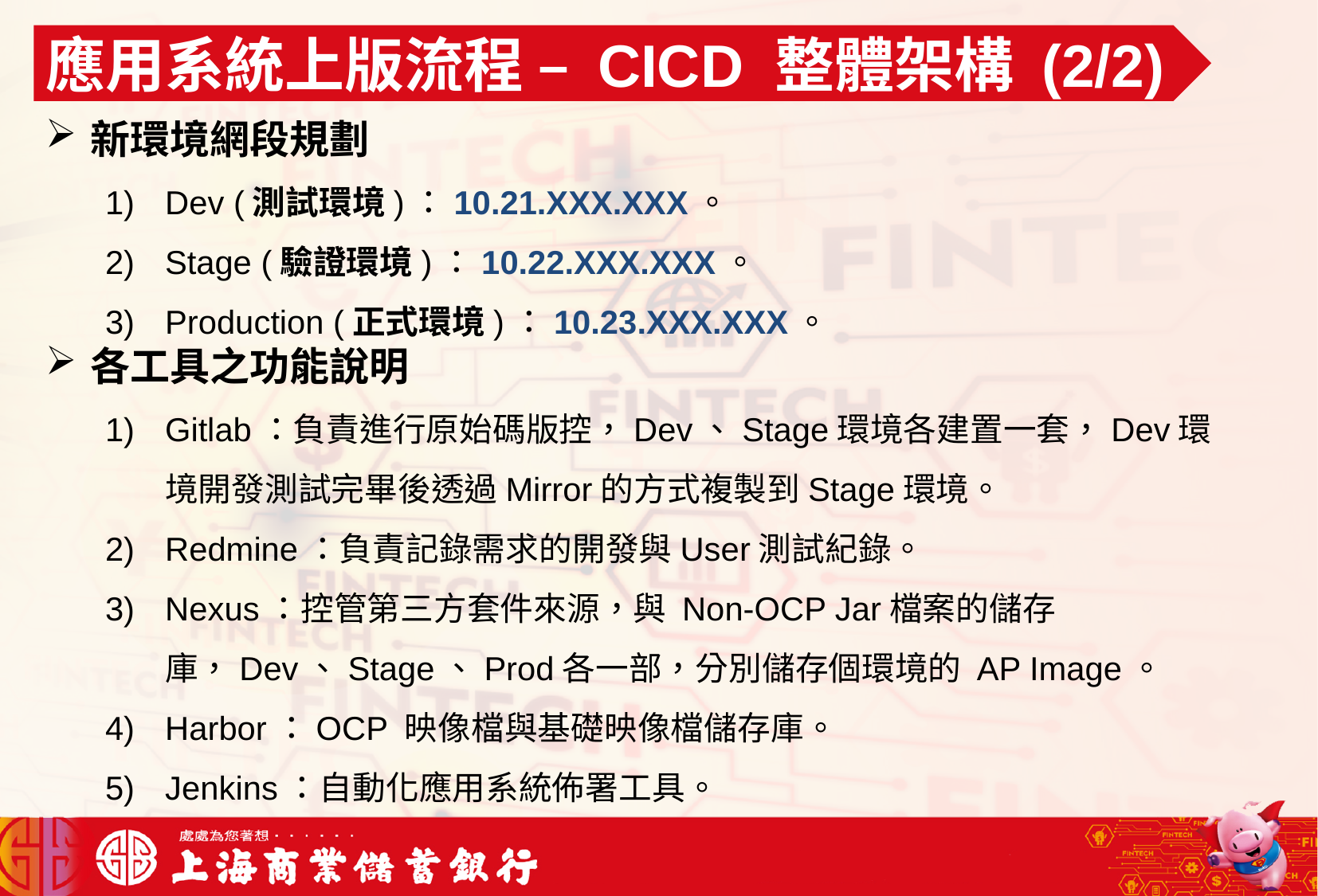

應用系統上版流程 – CICD 整體架構 (2/2)
新環境網段規劃
Dev (測試環境)：10.21.XXX.XXX。
Stage (驗證環境)：10.22.XXX.XXX。
Production (正式環境)：10.23.XXX.XXX。
各工具之功能說明
Gitlab：負責進行原始碼版控，Dev、Stage環境各建置一套，Dev環境開發測試完畢後透過Mirror的方式複製到Stage環境。
Redmine：負責記錄需求的開發與User測試紀錄。
Nexus：控管第三方套件來源，與 Non-OCP Jar檔案的儲存庫，Dev、Stage、Prod各一部，分別儲存個環境的 AP Image。
Harbor：OCP 映像檔與基礎映像檔儲存庫。
Jenkins：自動化應用系統佈署工具。